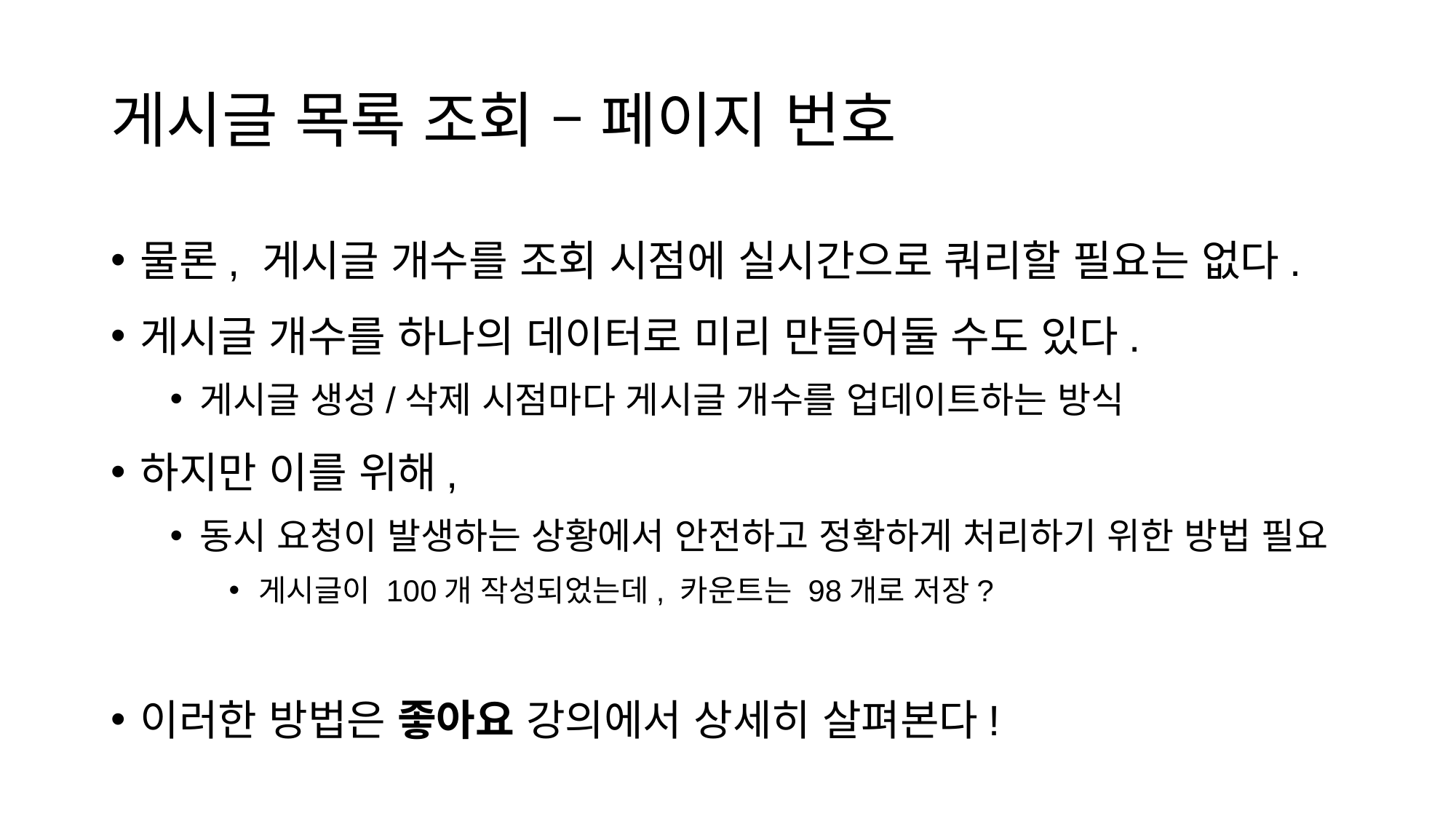

# 게시글 목록 조회 – 페이지 번호
물론, 게시글 개수를 조회 시점에 실시간으로 쿼리할 필요는 없다.
게시글 개수를 하나의 데이터로 미리 만들어둘 수도 있다.
게시글 생성/삭제 시점마다 게시글 개수를 업데이트하는 방식
하지만 이를 위해,
동시 요청이 발생하는 상황에서 안전하고 정확하게 처리하기 위한 방법 필요
게시글이 100개 작성되었는데, 카운트는 98개로 저장?

이러한 방법은 좋아요 강의에서 상세히 살펴본다!